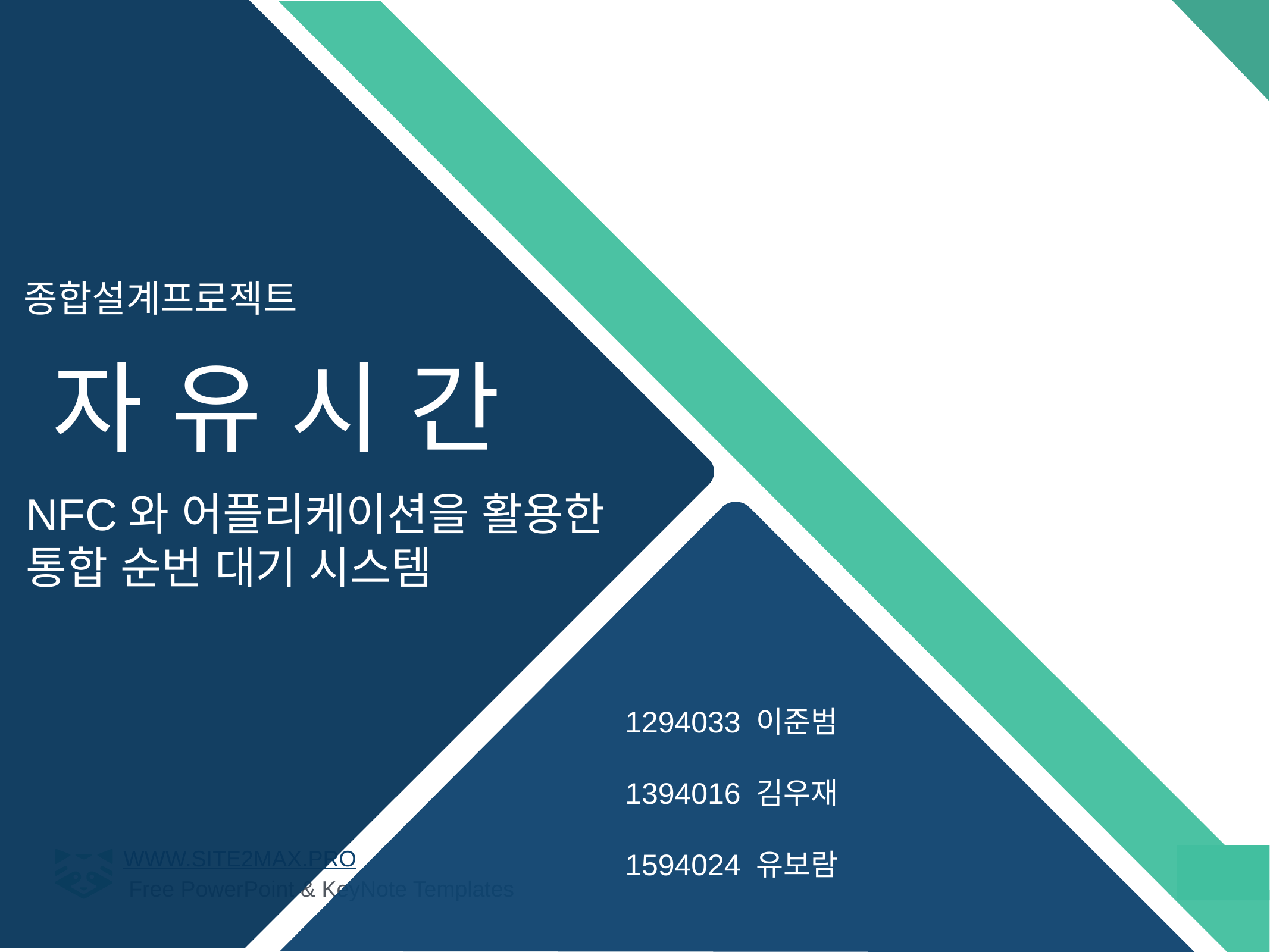

종합설계프로젝트
자 유 시 간
NFC와 어플리케이션을 활용한
통합 순번 대기 시스템

1294033 이준범

1394016 김우재

1594024 유보람